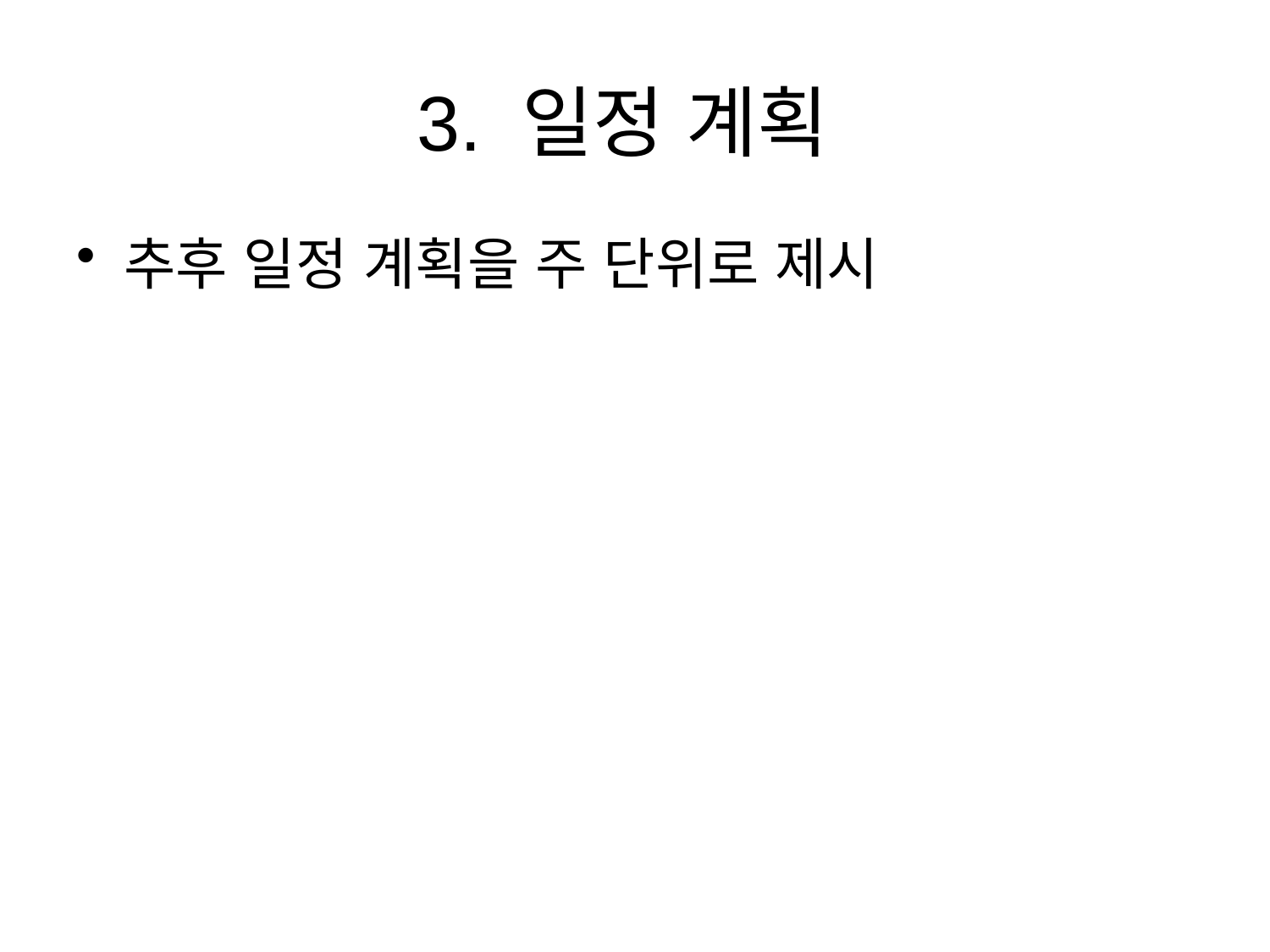

# 3. 일정 계획
추후 일정 계획을 주 단위로 제시